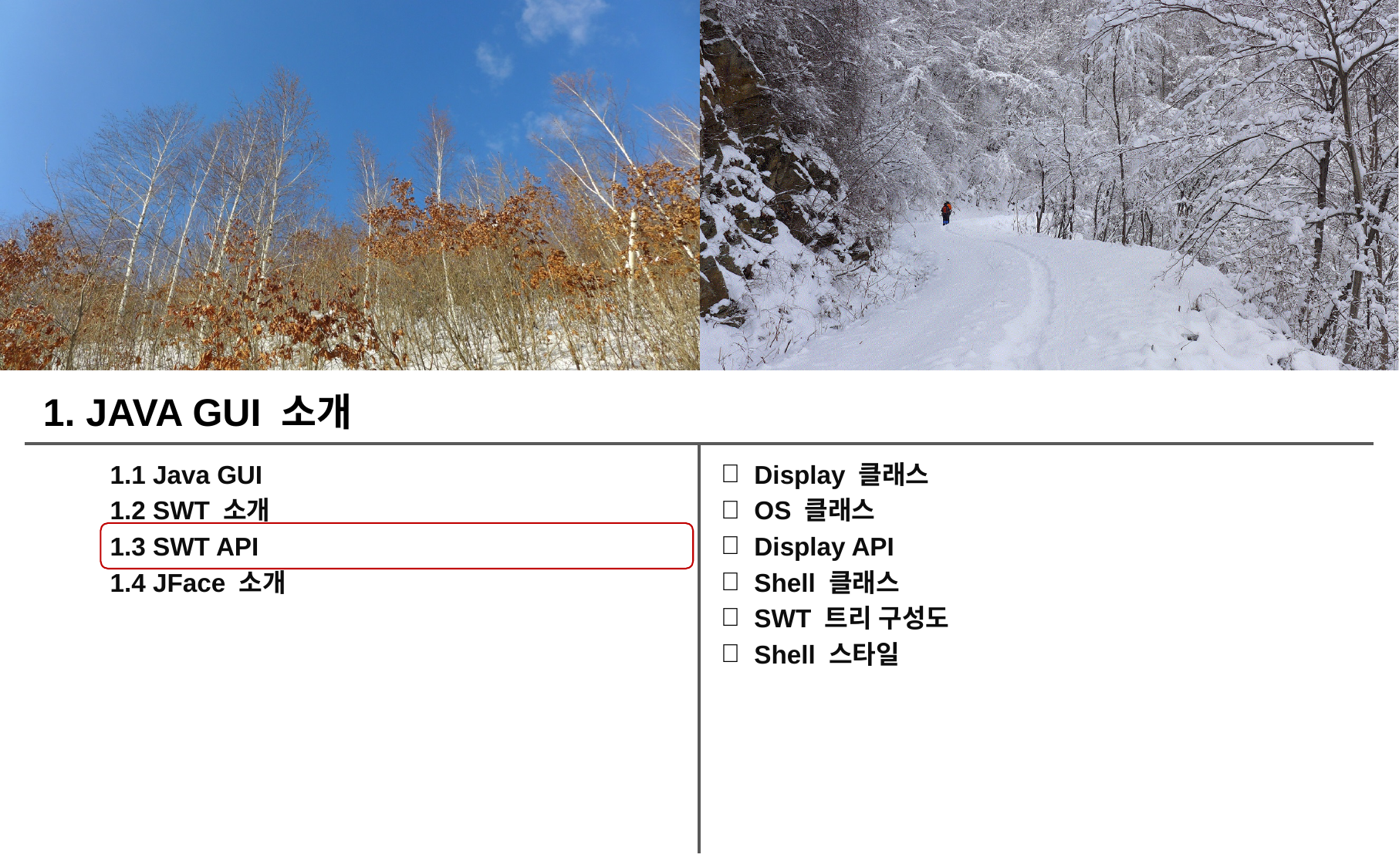

1. JAVA GUI 소개
1.1 Java GUI
1.2 SWT 소개
1.3 SWT API
1.4 JFace 소개
  Display 클래스
  OS 클래스
  Display API
  Shell 클래스
  SWT 트리 구성도
  Shell 스타일